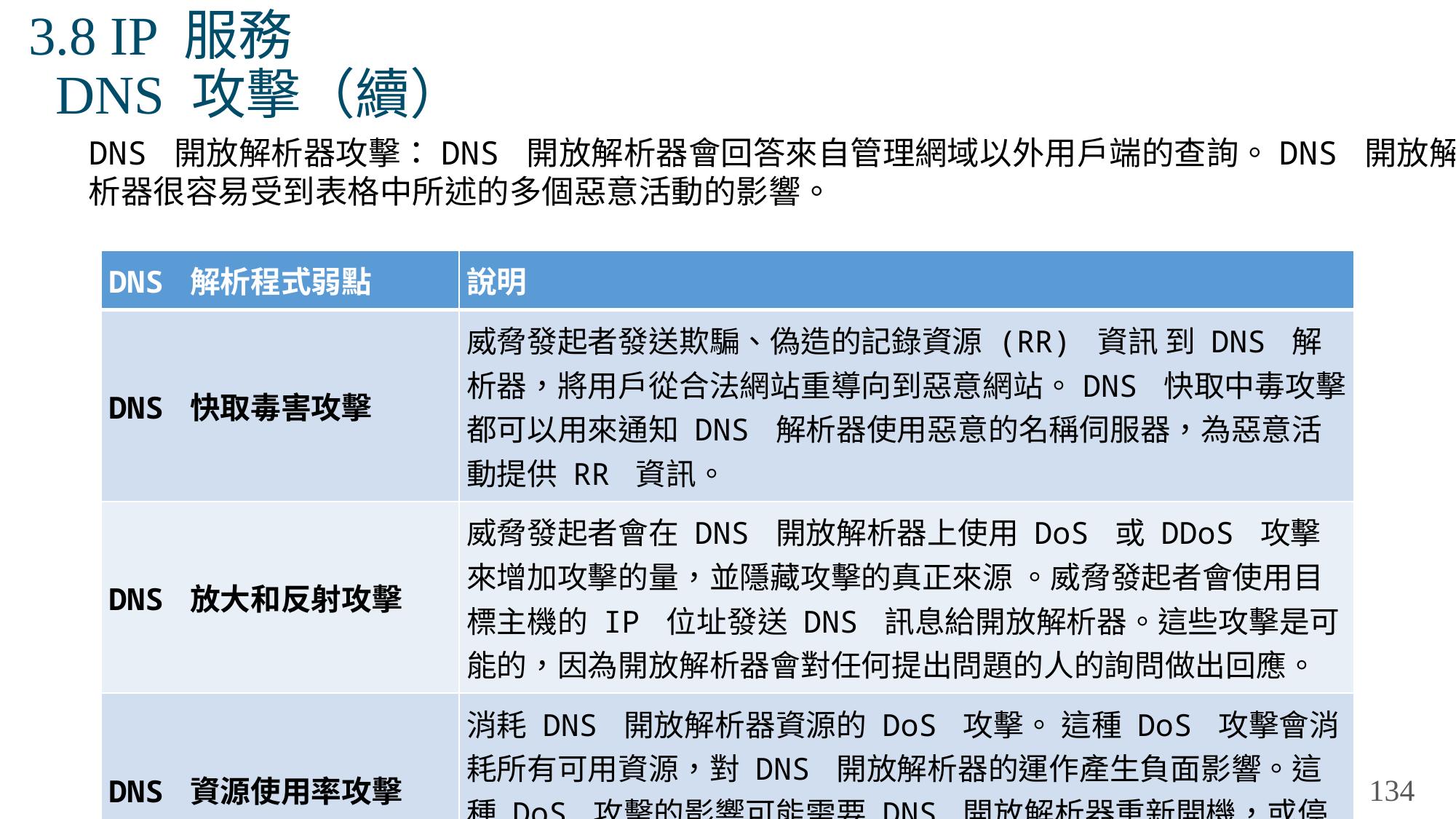

# 3.8 IP 服務 DNS 攻擊（續）
DNS 開放解析器攻擊：DNS 開放解析器會回答來自管理網域以外用戶端的查詢。DNS 開放解析器很容易受到表格中所述的多個惡意活動的影響。
| DNS 解析程式弱點 | 說明 |
| --- | --- |
| DNS 快取毒害攻擊 | 威脅發起者發送欺騙、偽造的記錄資源 (RR) 資訊 到 DNS 解析器，將用戶從合法網站重導向到惡意網站。DNS 快取中毒攻擊都可以用來通知 DNS 解析器使用惡意的名稱伺服器，為惡意活動提供 RR 資訊。 |
| DNS 放大和反射攻擊 | 威脅發起者會在 DNS 開放解析器上使用 DoS 或 DDoS 攻擊來增加攻擊的量，並隱藏攻擊的真正來源 。威脅發起者會使用目標主機的 IP 位址發送 DNS 訊息給開放解析器。這些攻擊是可能的，因為開放解析器會對任何提出問題的人的詢問做出回應。 |
| DNS 資源使用率攻擊 | 消耗 DNS 開放解析器資源的 DoS 攻擊。 這種 DoS 攻擊會消耗所有可用資源，對 DNS 開放解析器的運作產生負面影響。這種 DoS 攻擊的影響可能需要 DNS 開放解析器重新開機，或停止並重新啟動服務。 |
134